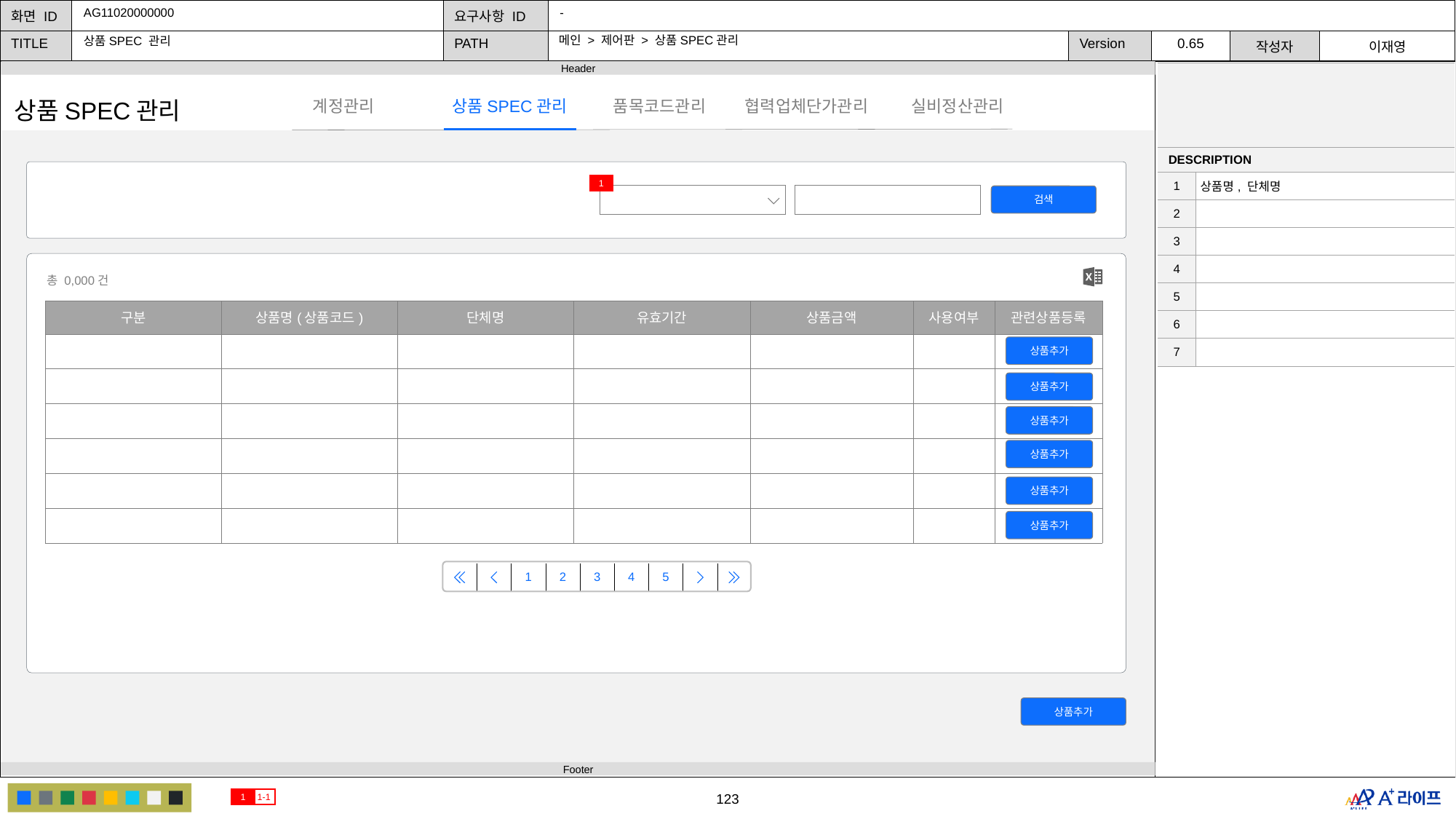

AG11020000000
-
메인 > 제어판 > 상품SPEC관리
상품SPEC 관리
|  |  |
| --- | --- |
| DESCRIPTION |  |
| 1 | 상품명, 단체명 |
| 2 |  |
| 3 |  |
| 4 |  |
| 5 |  |
| 6 |  |
| 7 |  |
상품SPEC관리
협력업체단가관리
계정관리
품목코드관리
실비정산관리
상품SPEC관리

1
검색

총 0,000건

| 구분 | 상품명(상품코드) | 단체명 | 유효기간 | 상품금액 | 사용여부 | 관련상품등록 |
| --- | --- | --- | --- | --- | --- | --- |
|  |  |  |  |  |  |  |
|  |  |  |  |  |  |  |
|  |  |  |  |  |  |  |
|  |  |  |  |  |  |  |
|  |  |  |  |  |  |  |
|  |  |  |  |  |  |  |
상품추가
상품추가
상품추가
상품추가
상품추가
상품추가

|  |  | 1 | 2 | 3 | 4 | 5 |  |  |
| --- | --- | --- | --- | --- | --- | --- | --- | --- |

상품추가
1
1-1